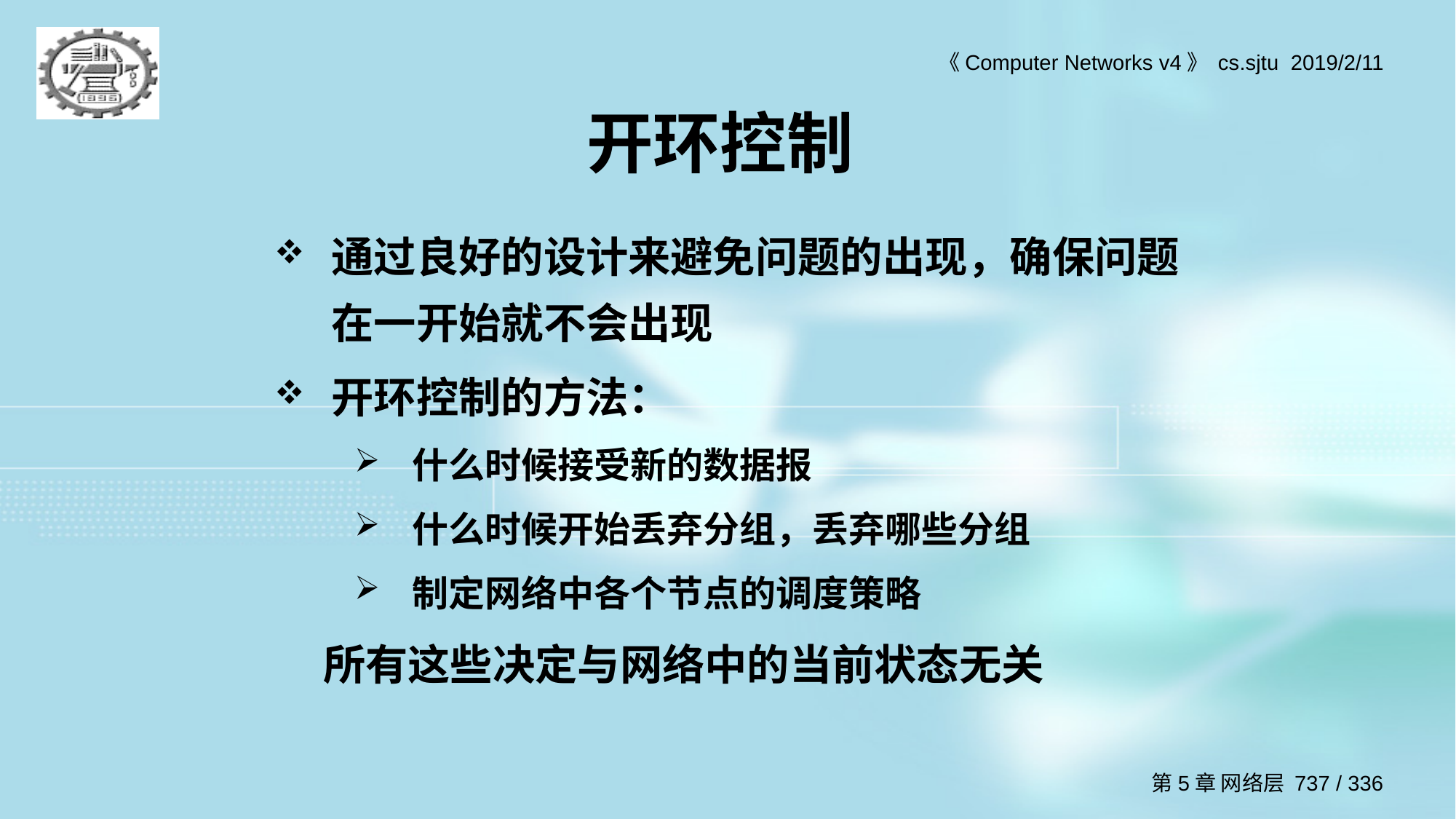

# 开环控制
通过良好的设计来避免问题的出现，确保问题在一开始就不会出现
开环控制的方法：
什么时候接受新的数据报
什么时候开始丢弃分组，丢弃哪些分组
制定网络中各个节点的调度策略
    所有这些决定与网络中的当前状态无关